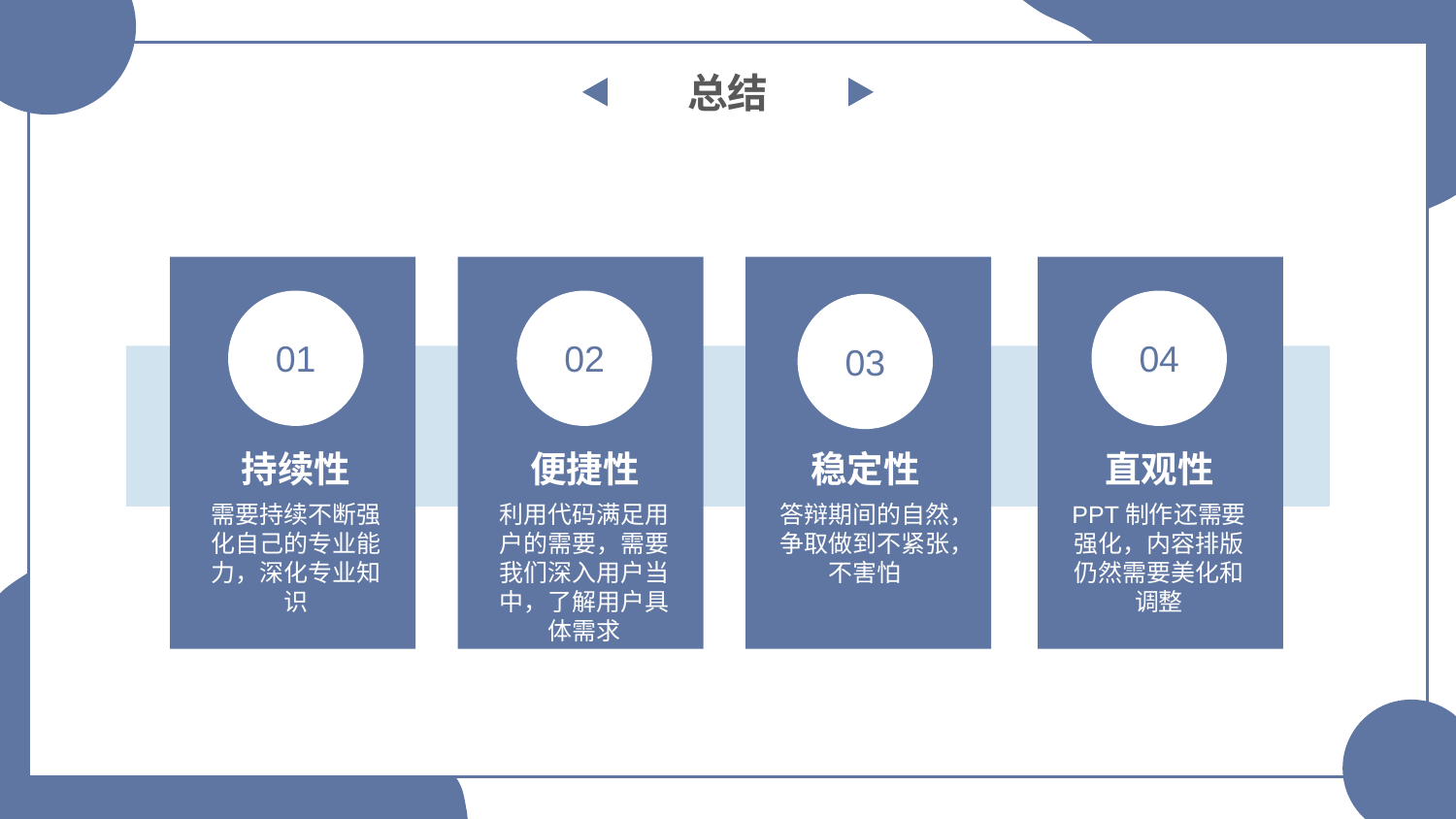

总结

01

02

03

04

持续性
便捷性
稳定性
直观性
需要持续不断强化自己的专业能力，深化专业知识
利用代码满足用户的需要，需要我们深入用户当中，了解用户具体需求
答辩期间的自然，争取做到不紧张，不害怕
PPT制作还需要强化，内容排版仍然需要美化和调整